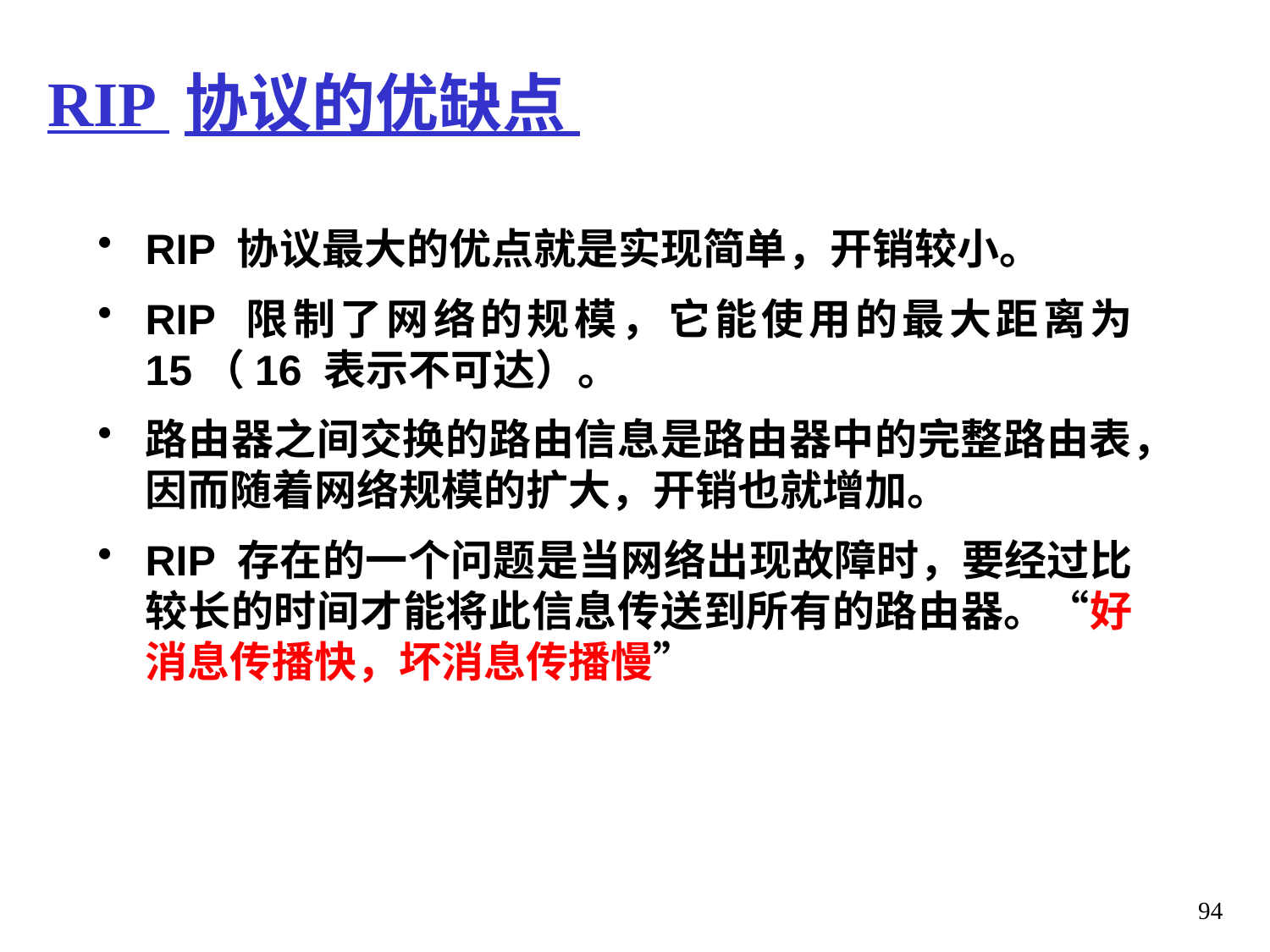

# RIP 协议的优缺点
RIP 协议最大的优点就是实现简单，开销较小。
RIP 限制了网络的规模，它能使用的最大距离为 15（16 表示不可达）。
路由器之间交换的路由信息是路由器中的完整路由表，因而随着网络规模的扩大，开销也就增加。
RIP 存在的一个问题是当网络出现故障时，要经过比较长的时间才能将此信息传送到所有的路由器。“好消息传播快，坏消息传播慢”
94